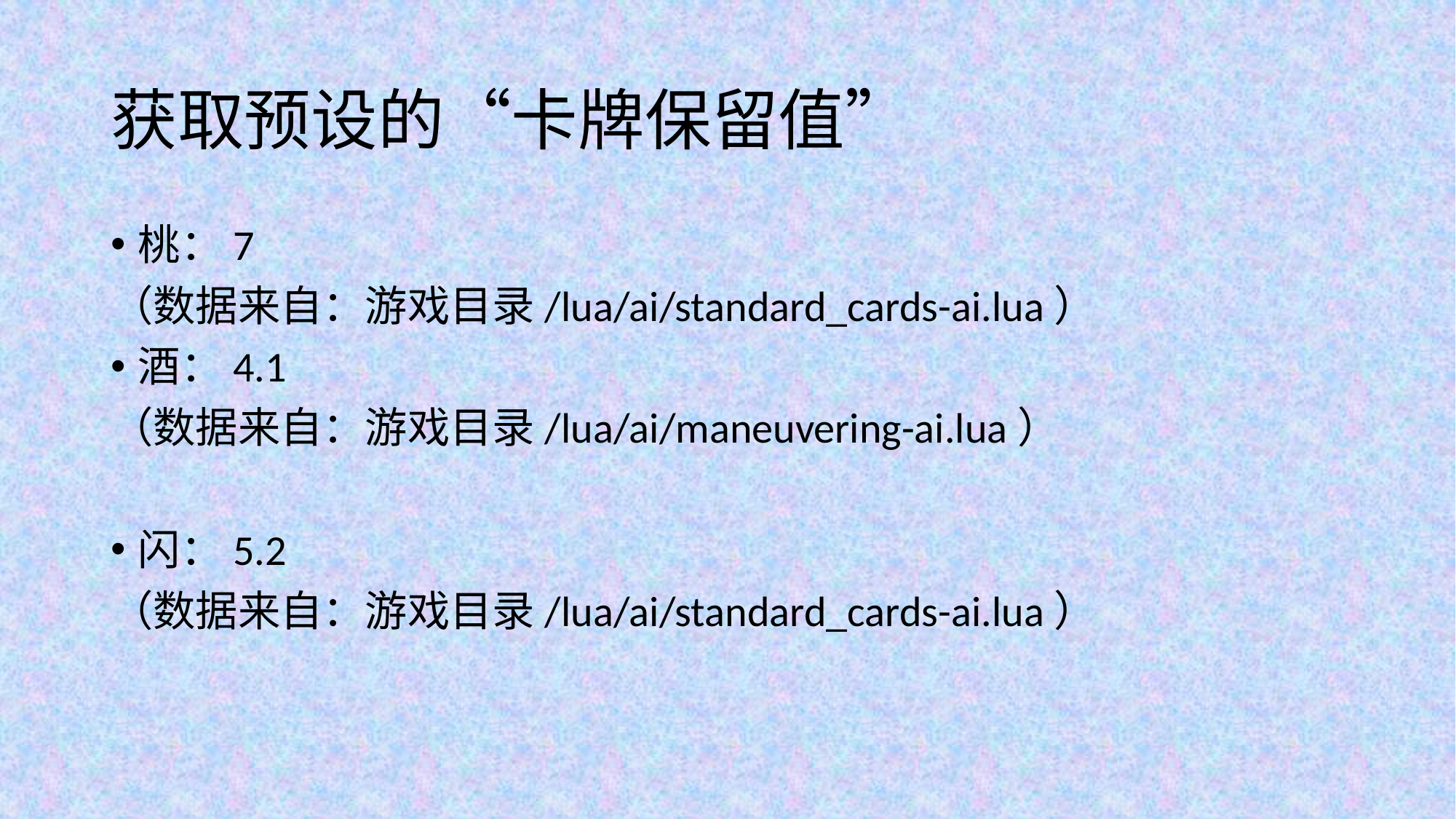

# 获取预设的“卡牌保留值”
桃：7
（数据来自：游戏目录/lua/ai/standard_cards-ai.lua）
酒：4.1
（数据来自：游戏目录/lua/ai/maneuvering-ai.lua）

闪：5.2
（数据来自：游戏目录/lua/ai/standard_cards-ai.lua）